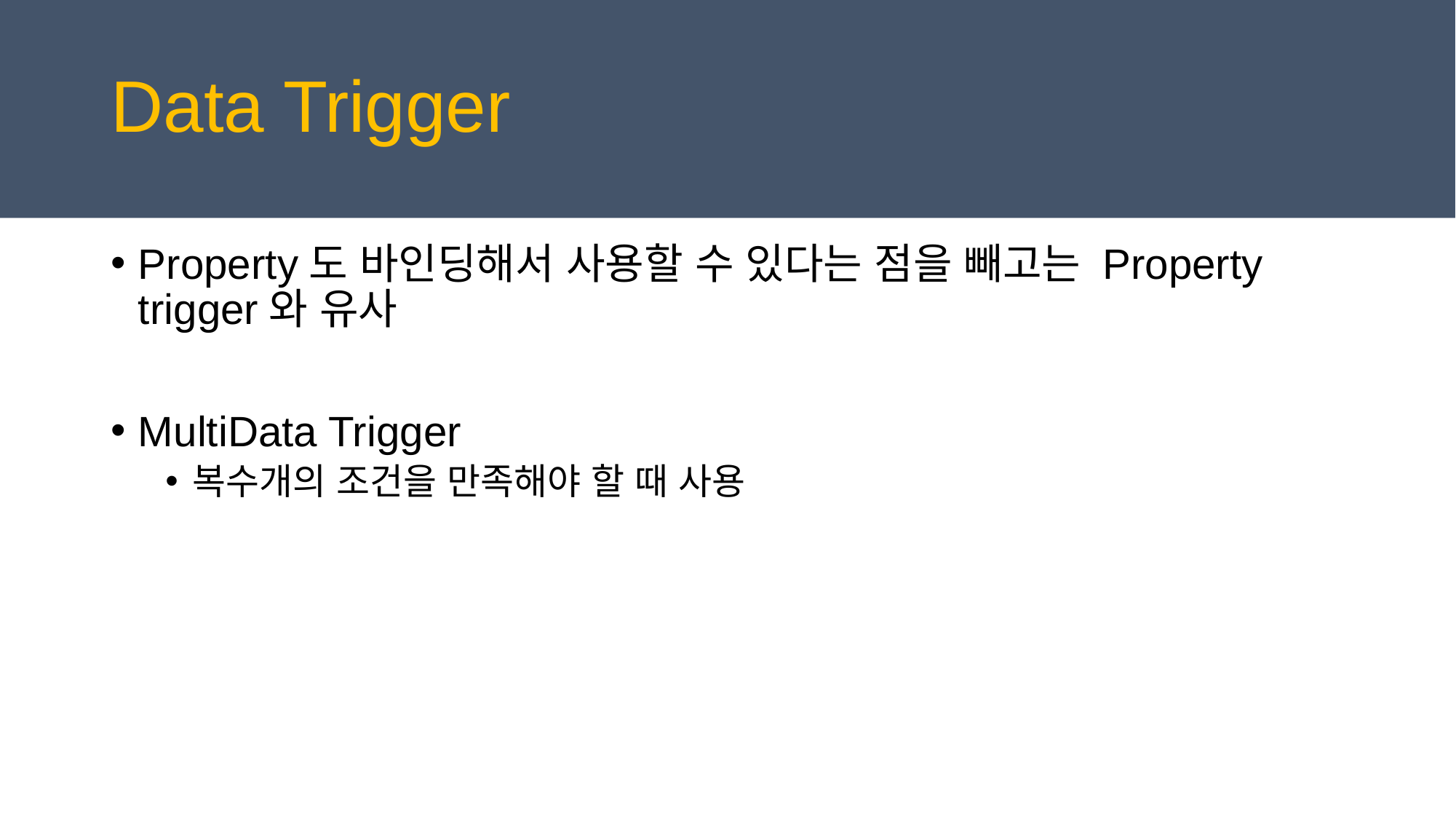

# Data Trigger
Property도 바인딩해서 사용할 수 있다는 점을 빼고는 Property trigger와 유사

MultiData Trigger
복수개의 조건을 만족해야 할 때 사용